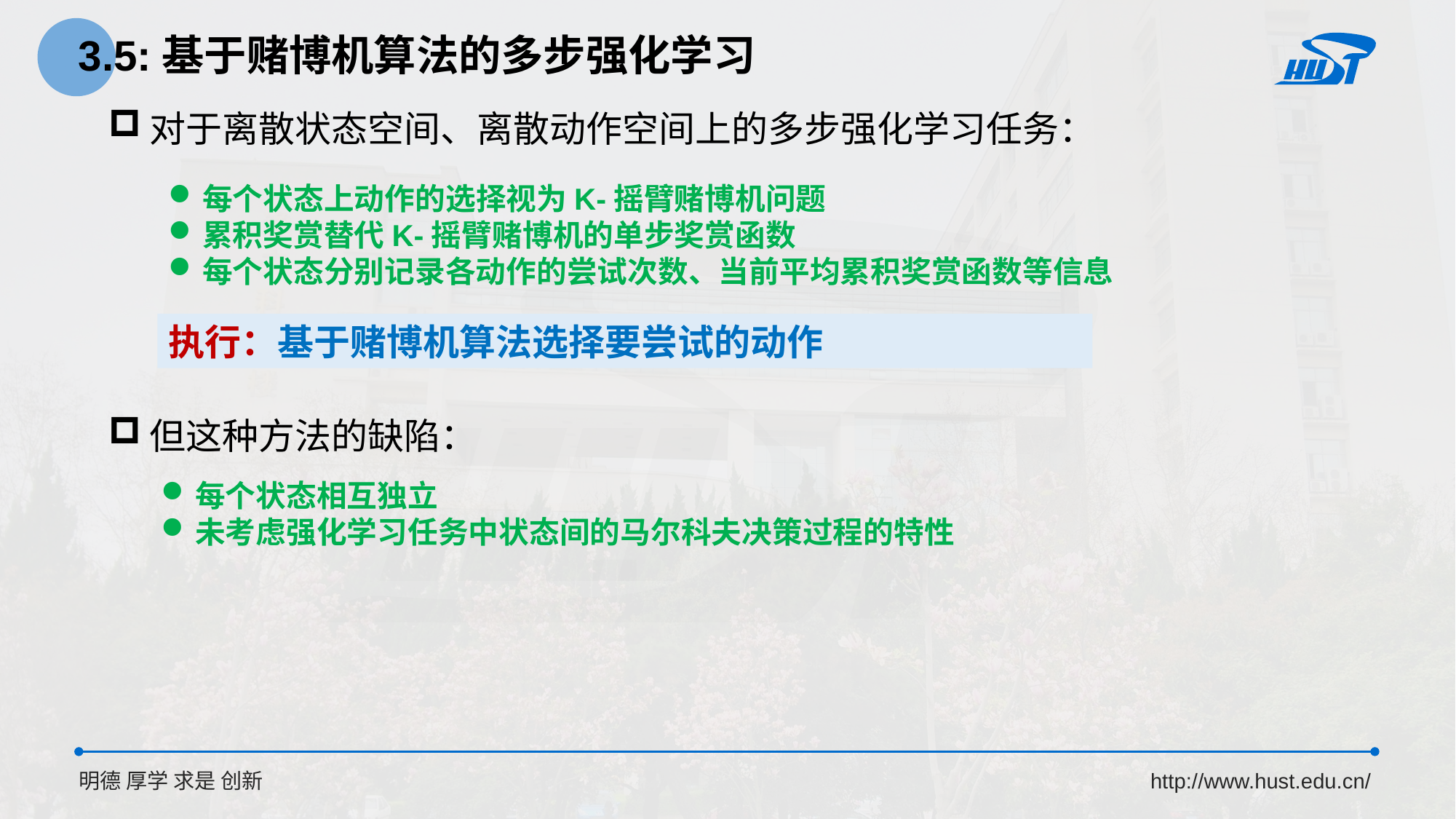

3.5:基于赌博机算法的多步强化学习
对于离散状态空间、离散动作空间上的多步强化学习任务：
每个状态上动作的选择视为K-摇臂赌博机问题
累积奖赏替代K-摇臂赌博机的单步奖赏函数
每个状态分别记录各动作的尝试次数、当前平均累积奖赏函数等信息
执行：基于赌博机算法选择要尝试的动作
但这种方法的缺陷：
每个状态相互独立
未考虑强化学习任务中状态间的马尔科夫决策过程的特性